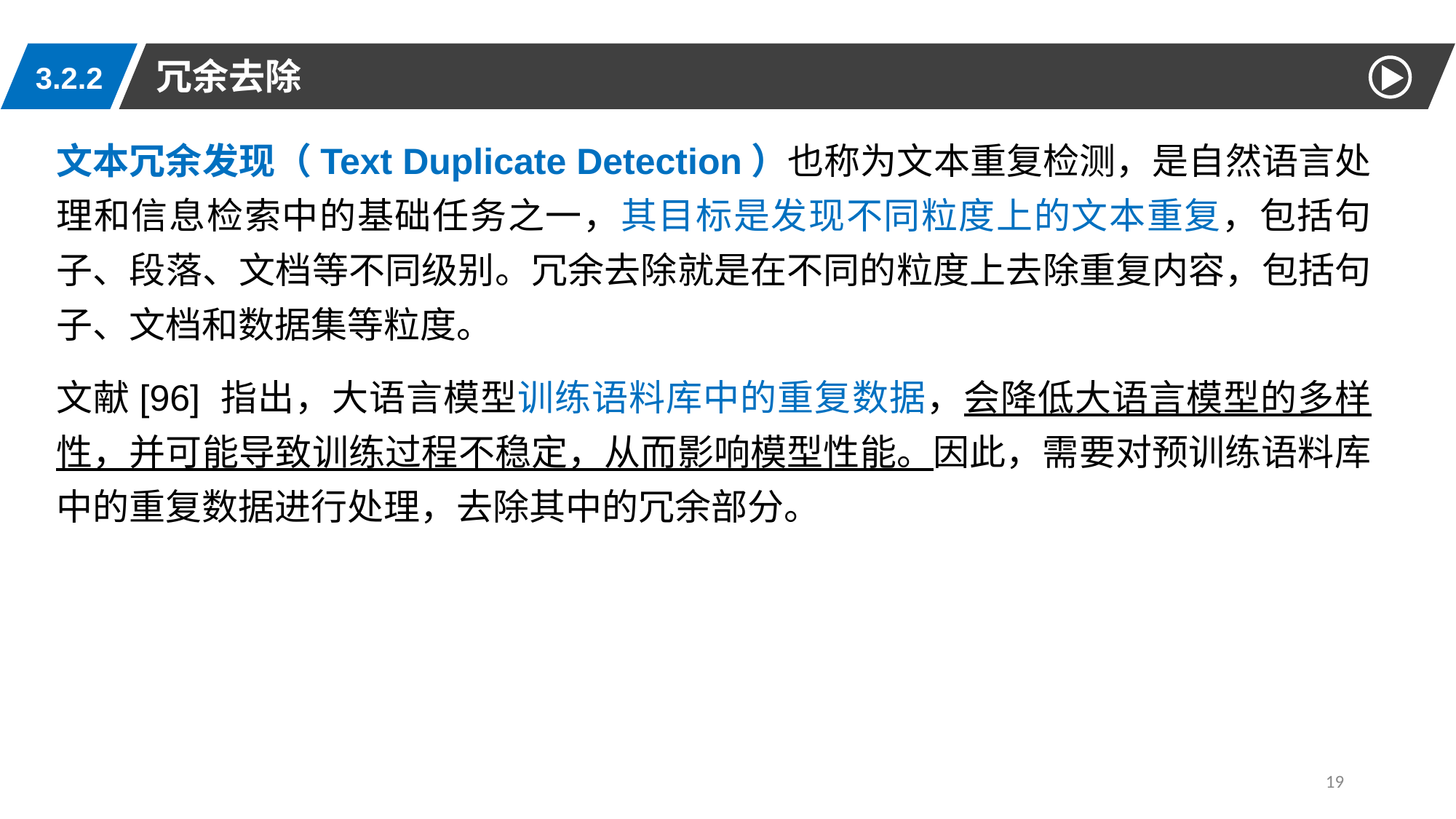

冗余去除
3.2.2

文本冗余发现（Text Duplicate Detection）也称为文本重复检测，是自然语言处理和信息检索中的基础任务之一，其目标是发现不同粒度上的文本重复，包括句子、段落、文档等不同级别。冗余去除就是在不同的粒度上去除重复内容，包括句子、文档和数据集等粒度。
文献[96] 指出，大语言模型训练语料库中的重复数据，会降低大语言模型的多样性，并可能导致训练过程不稳定，从而影响模型性能。因此，需要对预训练语料库中的重复数据进行处理，去除其中的冗余部分。
19